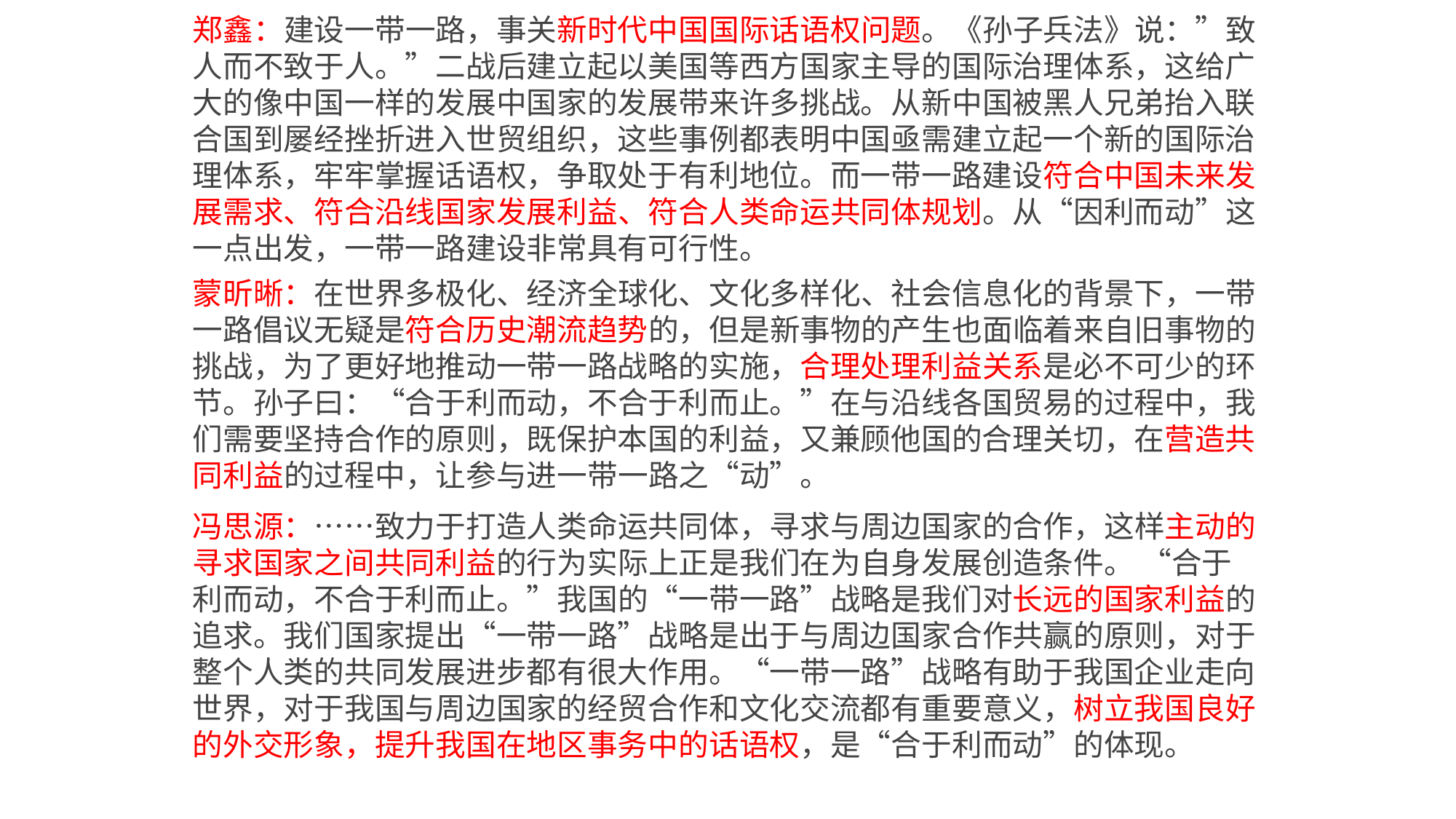

郑鑫：建设一带一路，事关新时代中国国际话语权问题。《孙子兵法》说：”致人而不致于人。”二战后建立起以美国等西方国家主导的国际治理体系，这给广大的像中国一样的发展中国家的发展带来许多挑战。从新中国被黑人兄弟抬入联合国到屡经挫折进入世贸组织，这些事例都表明中国亟需建立起一个新的国际治理体系，牢牢掌握话语权，争取处于有利地位。而一带一路建设符合中国未来发展需求、符合沿线国家发展利益、符合人类命运共同体规划。从“因利而动”这一点出发，一带一路建设非常具有可行性。
蒙昕晰：在世界多极化、经济全球化、文化多样化、社会信息化的背景下，一带一路倡议无疑是符合历史潮流趋势的，但是新事物的产生也面临着来自旧事物的挑战，为了更好地推动一带一路战略的实施，合理处理利益关系是必不可少的环节。孙子曰：“合于利而动，不合于利而止。”在与沿线各国贸易的过程中，我们需要坚持合作的原则，既保护本国的利益，又兼顾他国的合理关切，在营造共同利益的过程中，让参与进一带一路之“动”。
冯思源：……致力于打造人类命运共同体，寻求与周边国家的合作，这样主动的寻求国家之间共同利益的行为实际上正是我们在为自身发展创造条件。 “合于利而动，不合于利而止。”我国的“一带一路”战略是我们对长远的国家利益的追求。我们国家提出“一带一路”战略是出于与周边国家合作共赢的原则，对于整个人类的共同发展进步都有很大作用。“一带一路”战略有助于我国企业走向世界，对于我国与周边国家的经贸合作和文化交流都有重要意义，树立我国良好的外交形象，提升我国在地区事务中的话语权，是“合于利而动”的体现。